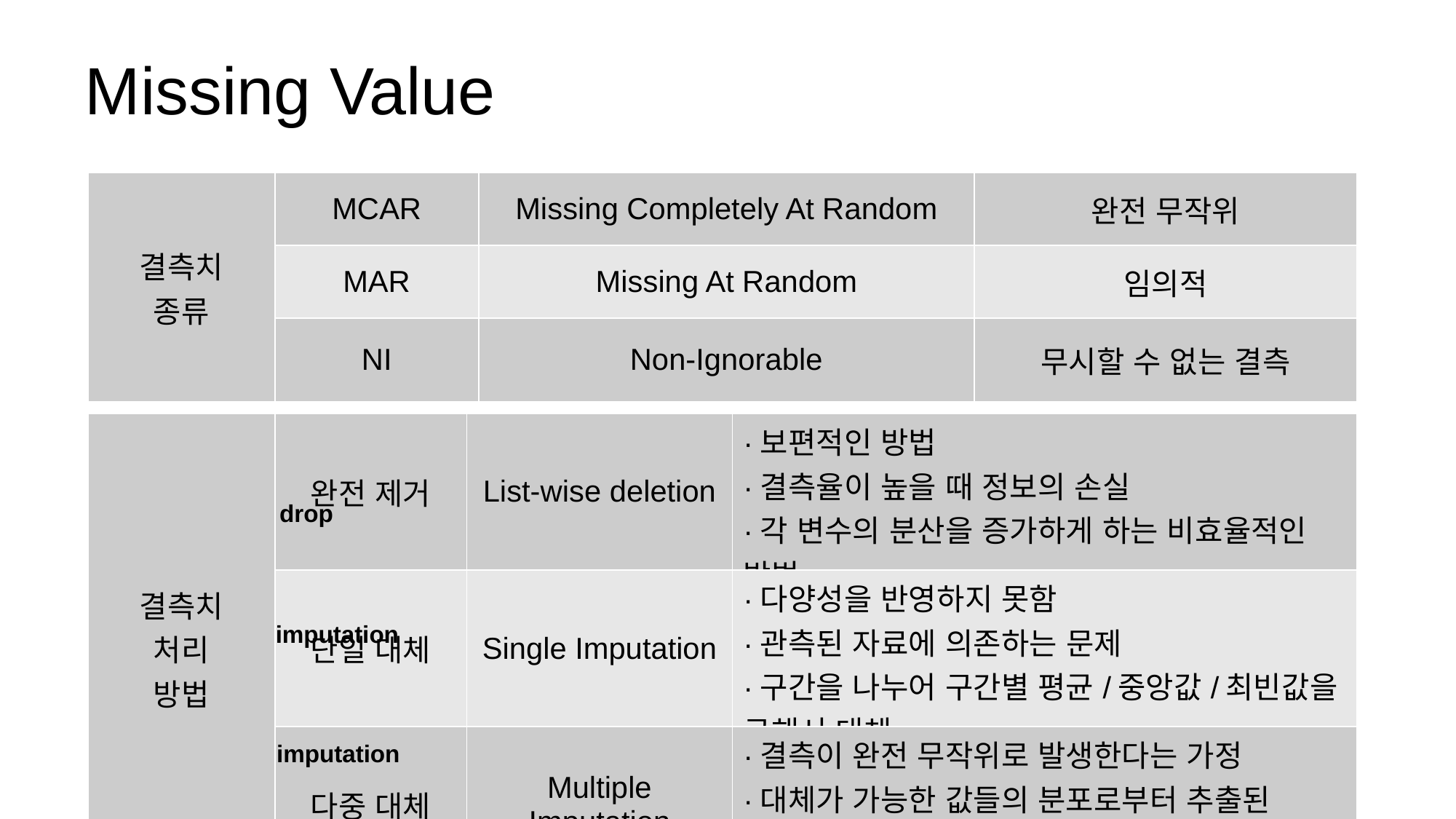

Missing Value
| 결측치 종류 | MCAR | Missing Completely At Random | 완전 무작위 |
| --- | --- | --- | --- |
|  | MAR | Missing At Random | 임의적 |
|  | NI | Non-Ignorable | 무시할 수 없는 결측 |
| 결측치 처리 방법 | 완전 제거 | List-wise deletion | ·보편적인 방법 ·결측율이 높을 때 정보의 손실 ·각 변수의 분산을 증가하게 하는 비효율적인 방법 |
| --- | --- | --- | --- |
|  | 단일 대체 | Single Imputation | ·다양성을 반영하지 못함 ·관측된 자료에 의존하는 문제 ·구간을 나누어 구간별 평균/중앙값/최빈값을 구해서 대체 |
|  | 다중 대체 | Multiple Imputation | ·결측이 완전 무작위로 발생한다는 가정 ·대체가 가능한 값들의 분포로부터 추출된 값으로 대체한 완전한 데이터세트를 만들어 대체 |
drop
imputation
imputation